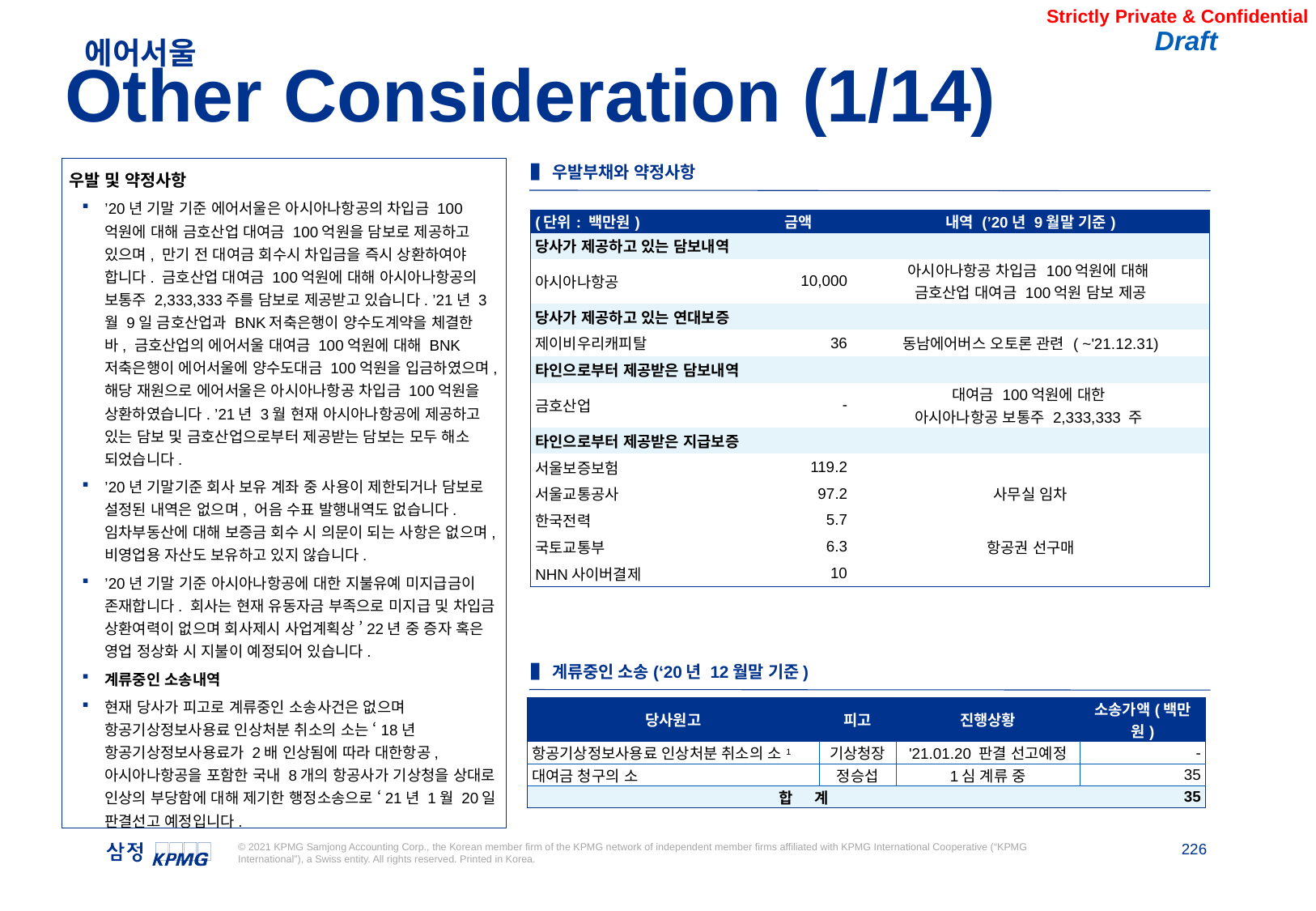

에어서울
Other Consideration (1/14)
▌우발부채와 약정사항

우발 및 약정사항
’20년 기말 기준 에어서울은 아시아나항공의 차입금 100억원에 대해 금호산업 대여금 100억원을 담보로 제공하고 있으며, 만기 전 대여금 회수시 차입금을 즉시 상환하여야 합니다. 금호산업 대여금 100억원에 대해 아시아나항공의 보통주 2,333,333주를 담보로 제공받고 있습니다. ’21년 3월 9일 금호산업과 BNK저축은행이 양수도계약을 체결한 바, 금호산업의 에어서울 대여금 100억원에 대해 BNK저축은행이 에어서울에 양수도대금 100억원을 입금하였으며, 해당 재원으로 에어서울은 아시아나항공 차입금 100억원을 상환하였습니다. ’21년 3월 현재 아시아나항공에 제공하고 있는 담보 및 금호산업으로부터 제공받는 담보는 모두 해소 되었습니다.
’20년 기말기준 회사 보유 계좌 중 사용이 제한되거나 담보로 설정된 내역은 없으며, 어음 수표 발행내역도 없습니다. 임차부동산에 대해 보증금 회수 시 의문이 되는 사항은 없으며, 비영업용 자산도 보유하고 있지 않습니다.
’20년 기말 기준 아시아나항공에 대한 지불유예 미지급금이 존재합니다. 회사는 현재 유동자금 부족으로 미지급 및 차입금 상환여력이 없으며 회사제시 사업계획상 ’22년 중 증자 혹은 영업 정상화 시 지불이 예정되어 있습니다.
계류중인 소송내역
현재 당사가 피고로 계류중인 소송사건은 없으며 항공기상정보사용료 인상처분 취소의 소는 ‘18년 항공기상정보사용료가 2배 인상됨에 따라 대한항공, 아시아나항공을 포함한 국내 8개의 항공사가 기상청을 상대로 인상의 부당함에 대해 제기한 행정소송으로 ‘21년 1월 20일 판결선고 예정입니다.

| (단위: 백만원) | 금액 | 내역 (’20년 9월말 기준) |
| --- | --- | --- |
| 당사가 제공하고 있는 담보내역 |  |  |
| 아시아나항공 | 10,000 | 아시아나항공 차입금 100억원에 대해 금호산업 대여금 100억원 담보 제공 |
| 당사가 제공하고 있는 연대보증 |  |  |
| 제이비우리캐피탈 | 36 | 동남에어버스 오토론 관련 ( ~'21.12.31) |
| 타인으로부터 제공받은 담보내역 |  |  |
| 금호산업 | - | 대여금 100억원에 대한 아시아나항공 보통주 2,333,333 주 |
| 타인으로부터 제공받은 지급보증 |  |  |
| 서울보증보험 | 119.2 |  |
| 서울교통공사 | 97.2 | 사무실 임차 |
| 한국전력 | 5.7 |  |
| 국토교통부 | 6.3 | 항공권 선구매 |
| NHN사이버결제 | 10 |  |
▌계류중인 소송(‘20년 12월말 기준)

| 당사원고 | 피고 | 진행상황 | 소송가액(백만원) |
| --- | --- | --- | --- |
| 항공기상정보사용료 인상처분 취소의 소1 | 기상청장 | '21.01.20 판결 선고예정 | - |
| 대여금 청구의 소 | 정승섭 | 1심 계류 중 | 35 |
| 합 계 |  |  | 35 |